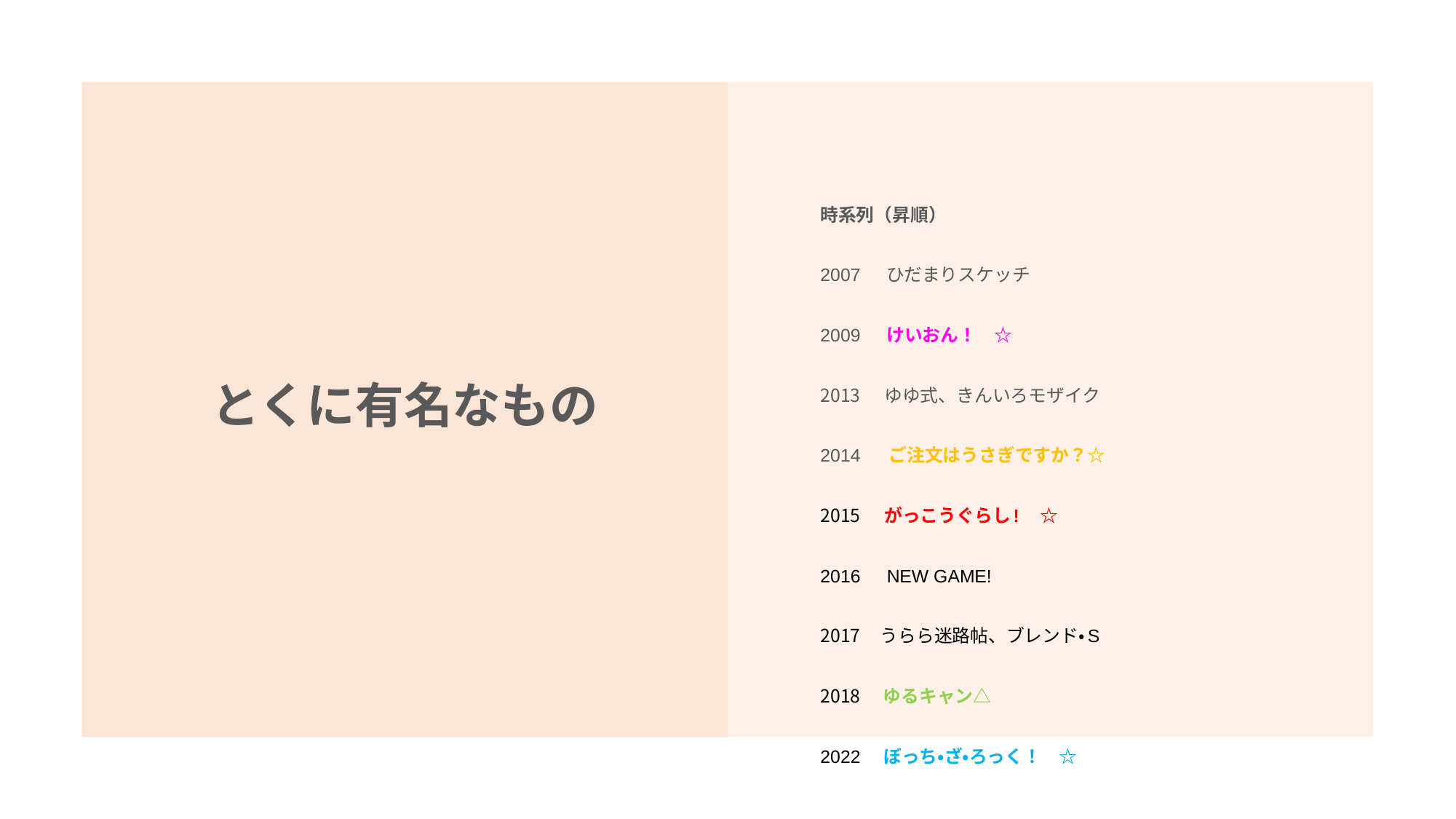

# とくに有名なもの
時系列（昇順）

2007 　ひだまりスケッチ

2009 　けいおん！　☆

     ゆゆ式、きんいろモザイク

2014     ご注文はうさぎですか？☆

     がっこうぐらし!　☆

     NEW GAME!

    うらら迷路帖、ブレンド・S

　 ゆるキャン△

2022    ぼっち・ざ・ろっく！　☆